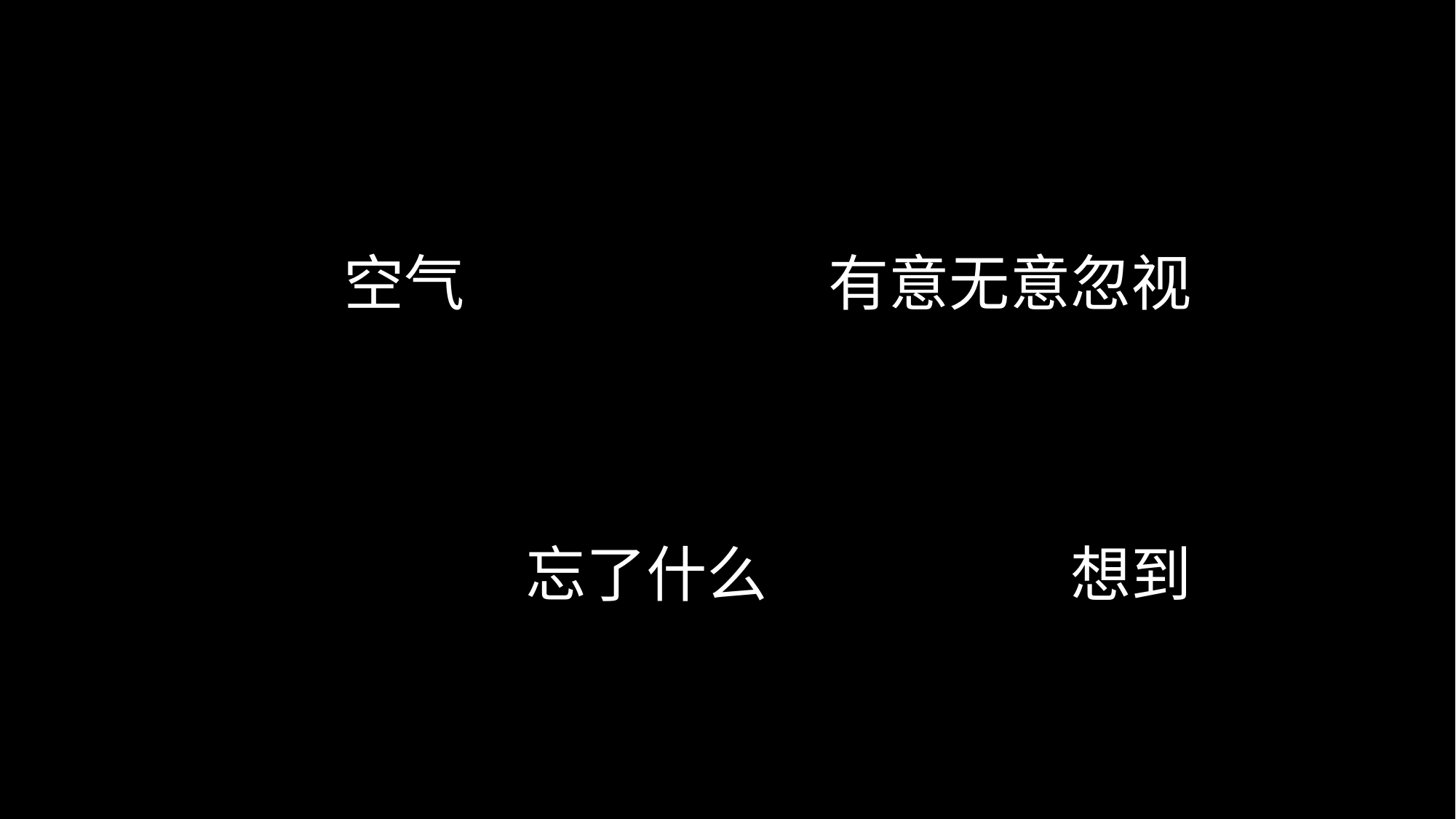

律今天来学校很早。
他在走廊处徘徊，想和认识的人打打招呼。
但他就像空气一样，被大家有意无意忽视了。

鸳今天来学校很晚。
晚到律已经到班上了，她才走来。
她觉得自己好像忘了什么，但她没能想到。